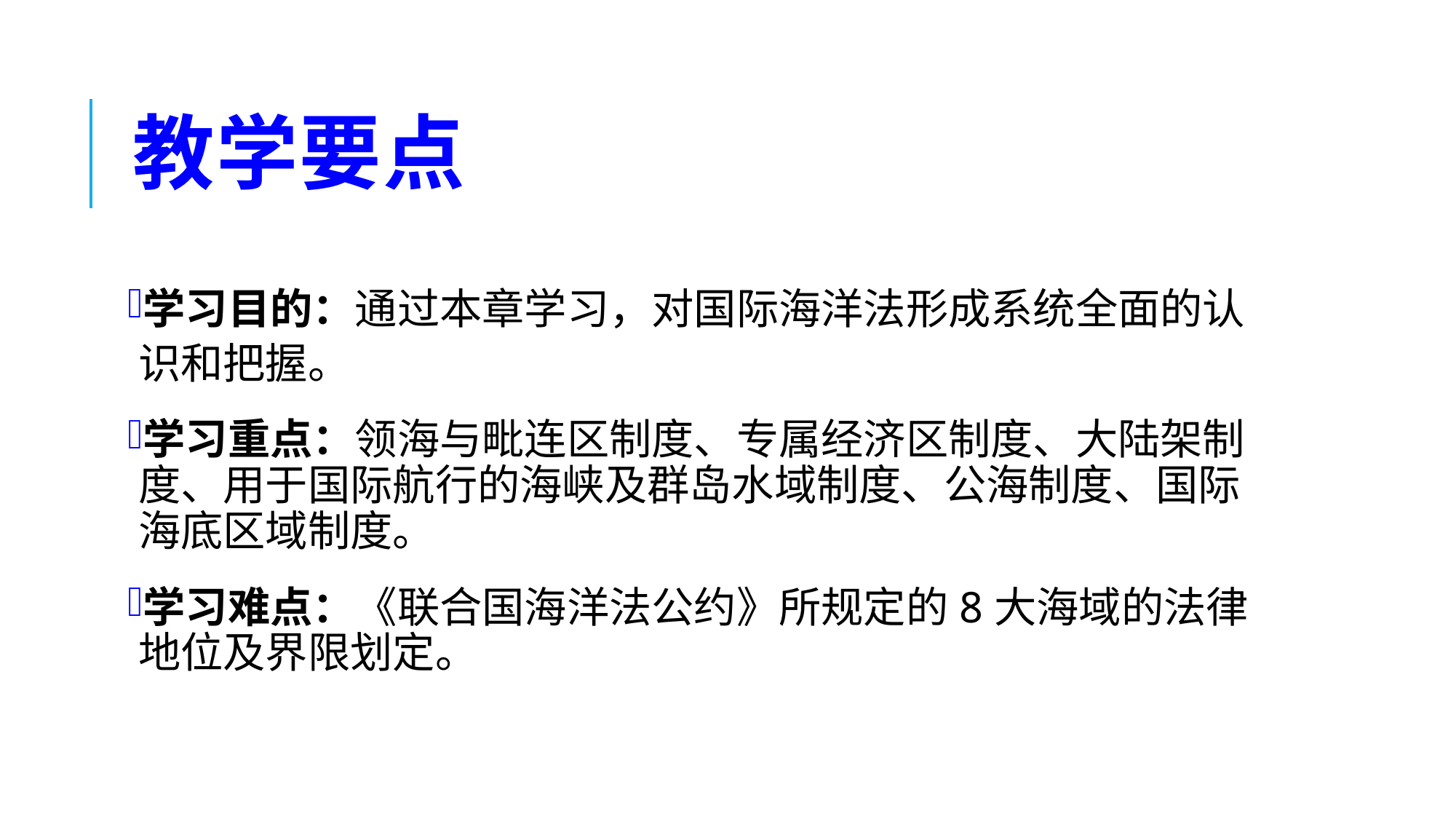

# 教学要点
学习目的：通过本章学习，对国际海洋法形成系统全面的认识和把握。
学习重点：领海与毗连区制度、专属经济区制度、大陆架制度、用于国际航行的海峡及群岛水域制度、公海制度、国际海底区域制度。
学习难点：《联合国海洋法公约》所规定的8大海域的法律地位及界限划定。